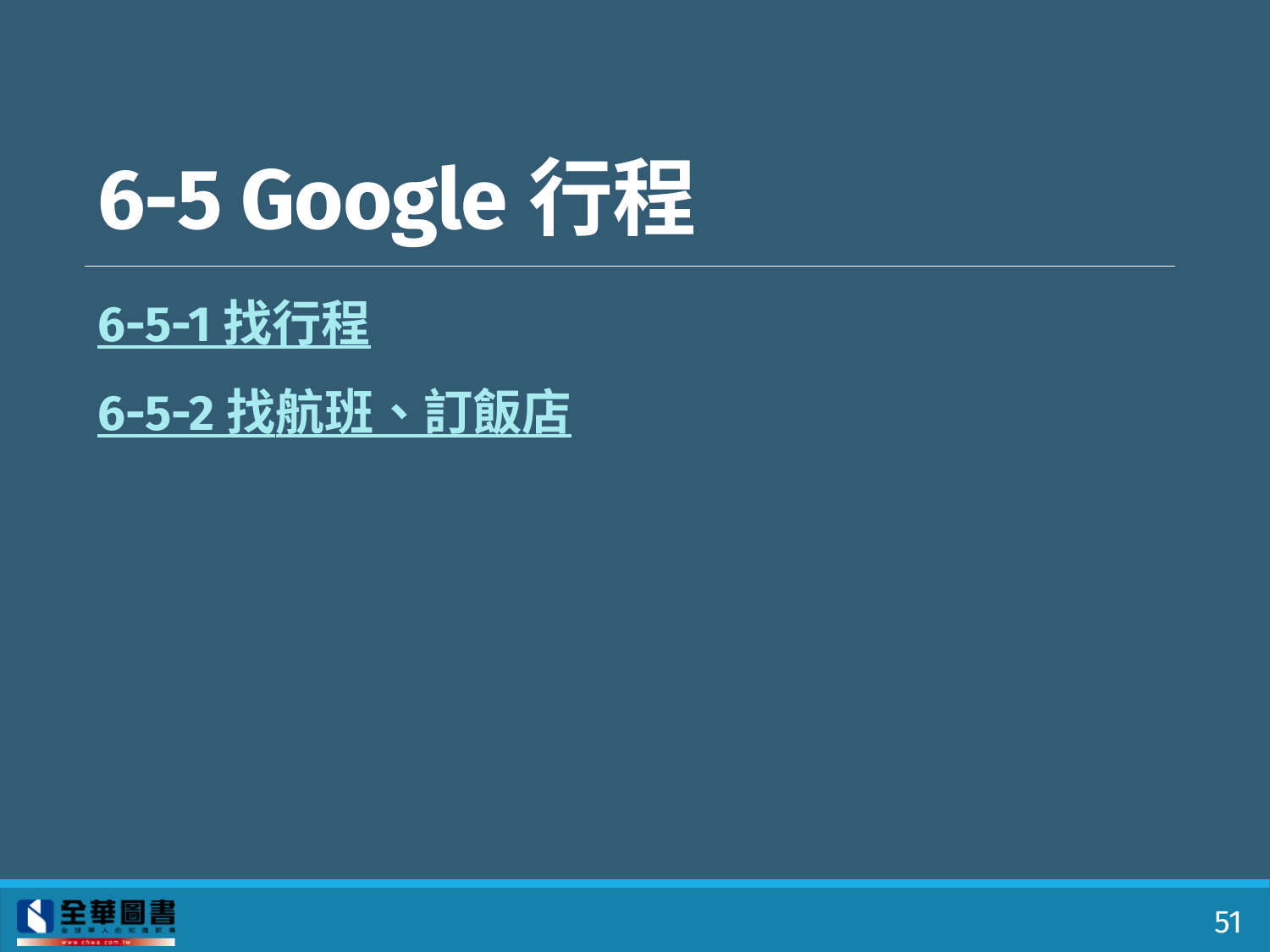

# 6-5 Google行程
6-5-1 找行程
6-5-2 找航班、訂飯店
51